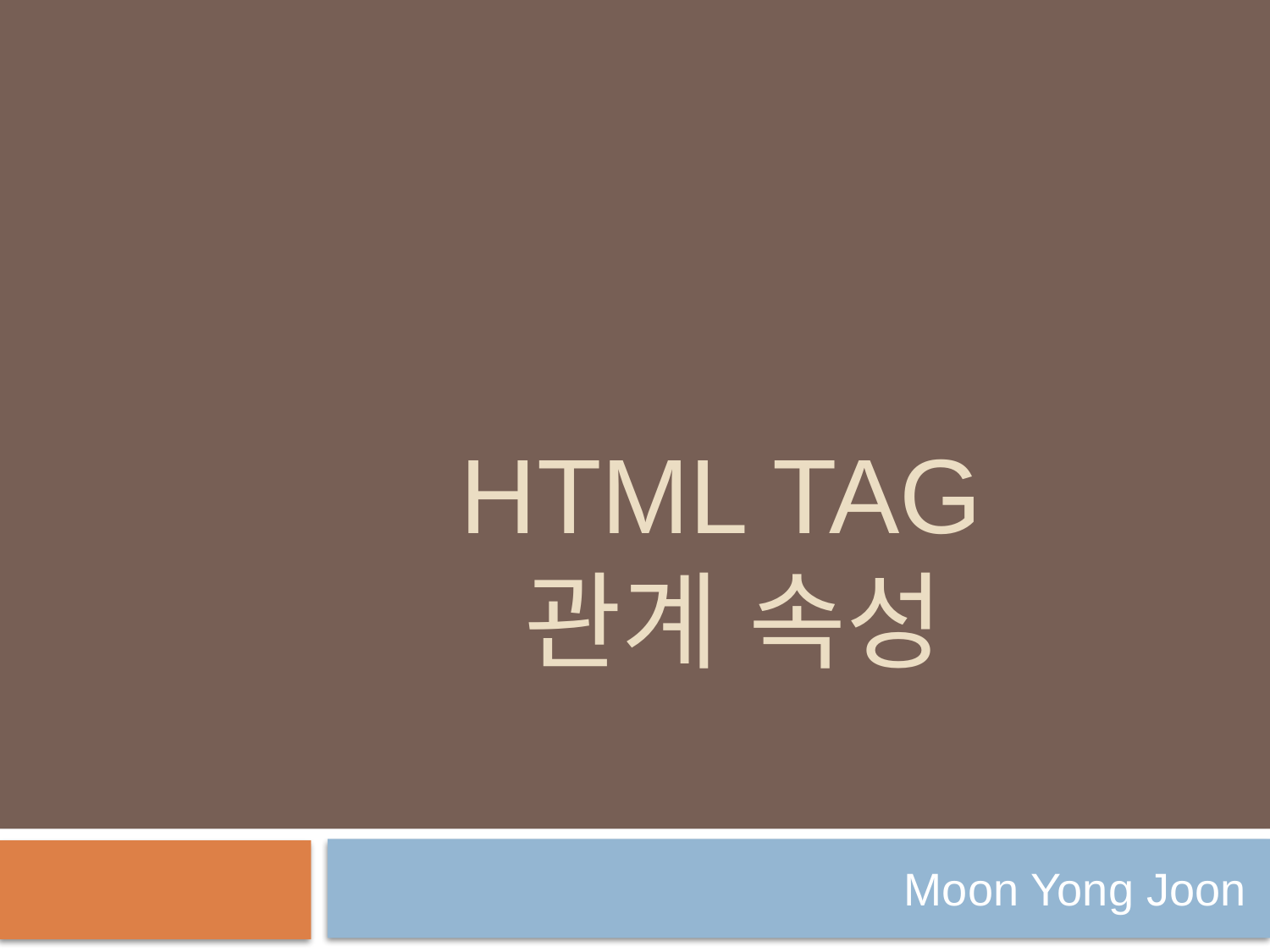

# Html Tag 관계 속성
Moon Yong Joon